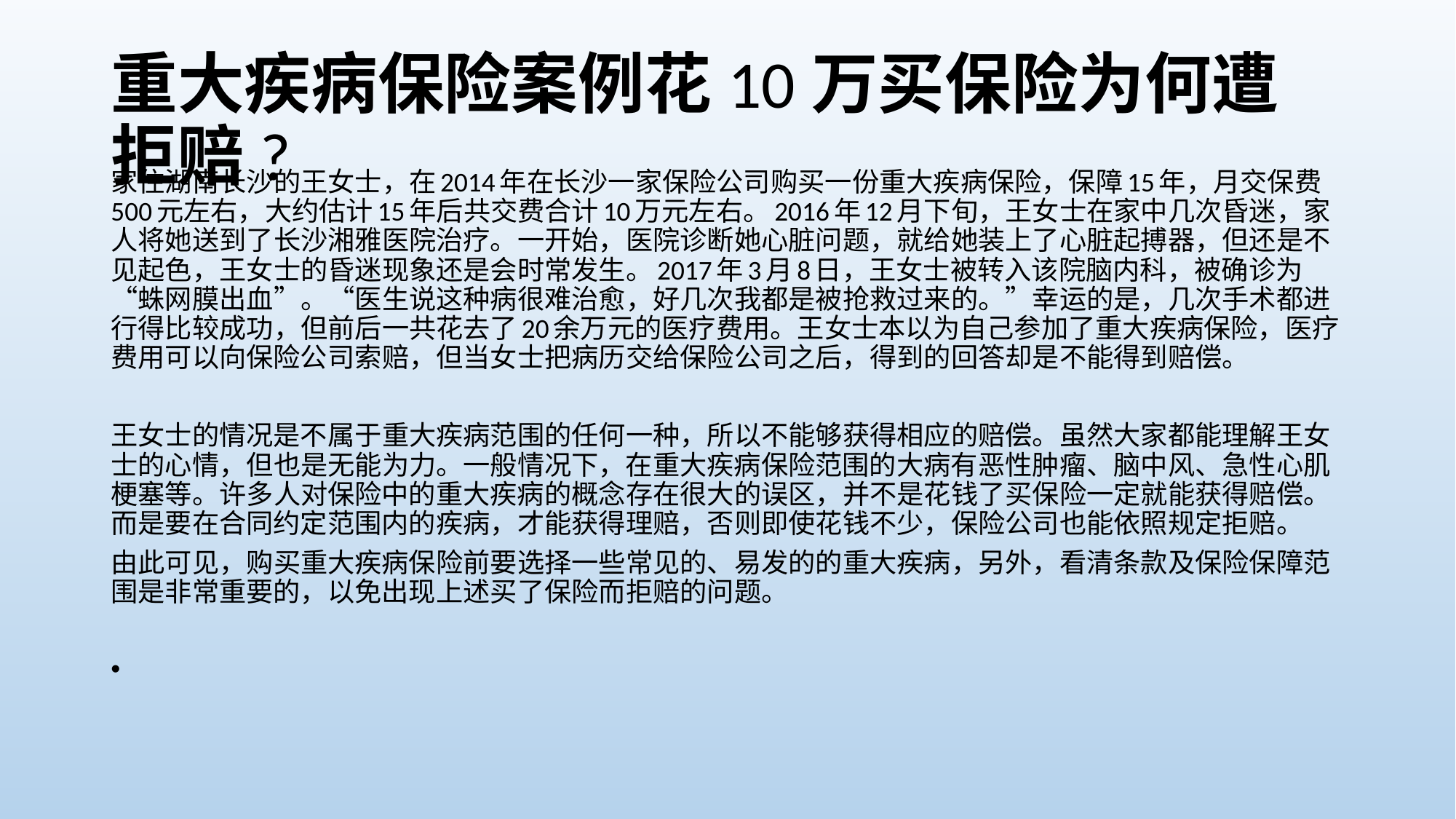

# 重大疾病保险案例花10万买保险为何遭拒赔?
家住湖南长沙的王女士，在2014年在长沙一家保险公司购买一份重大疾病保险，保障15年，月交保费500元左右，大约估计15年后共交费合计10万元左右。2016年12月下旬，王女士在家中几次昏迷，家人将她送到了长沙湘雅医院治疗。一开始，医院诊断她心脏问题，就给她装上了心脏起搏器，但还是不见起色，王女士的昏迷现象还是会时常发生。2017年3月8日，王女士被转入该院脑内科，被确诊为“蛛网膜出血”。“医生说这种病很难治愈，好几次我都是被抢救过来的。”幸运的是，几次手术都进行得比较成功，但前后一共花去了20余万元的医疗费用。王女士本以为自己参加了重大疾病保险，医疗费用可以向保险公司索赔，但当女士把病历交给保险公司之后，得到的回答却是不能得到赔偿。

王女士的情况是不属于重大疾病范围的任何一种，所以不能够获得相应的赔偿。虽然大家都能理解王女士的心情，但也是无能为力。一般情况下，在重大疾病保险范围的大病有恶性肿瘤、脑中风、急性心肌梗塞等。许多人对保险中的重大疾病的概念存在很大的误区，并不是花钱了买保险一定就能获得赔偿。而是要在合同约定范围内的疾病，才能获得理赔，否则即使花钱不少，保险公司也能依照规定拒赔。
由此可见，购买重大疾病保险前要选择一些常见的、易发的的重大疾病，另外，看清条款及保险保障范围是非常重要的，以免出现上述买了保险而拒赔的问题。